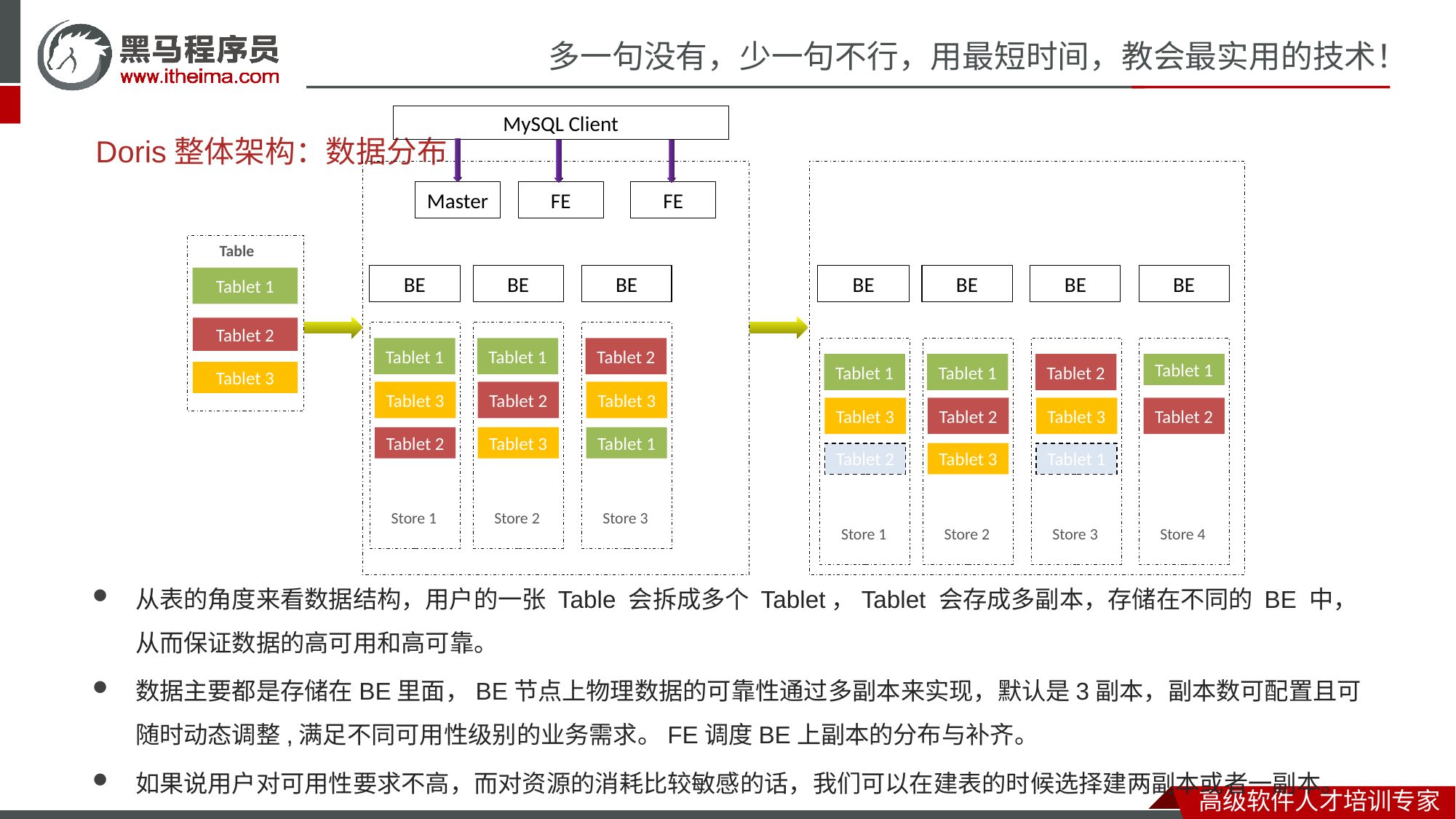

MySQL Client
# Doris整体架构：数据分布

Master
FE
FE

Table
BE
BE
BE
BE
BE
BE
BE
Tablet 1

Tablet 2

Tablet 1
Tablet 1
Tablet 2

Tablet 1
Tablet 1
Tablet 2
Tablet 1
Tablet 3
Tablet 3
Tablet 2
Tablet 3
Tablet 3
Tablet 2
Tablet 3
Tablet 2
Tablet 2
Tablet 3
Tablet 1
Tablet 2
Tablet 3
Tablet 1
Store 1
Store 2
Store 3
Store 1
Store 2
Store 3
Store 4
从表的角度来看数据结构，用户的一张 Table 会拆成多个 Tablet，Tablet 会存成多副本，存储在不同的 BE 中，从而保证数据的高可用和高可靠。
数据主要都是存储在BE里面，BE节点上物理数据的可靠性通过多副本来实现，默认是3副本，副本数可配置且可随时动态调整,满足不同可用性级别的业务需求。FE调度BE上副本的分布与补齐。
如果说用户对可用性要求不高，而对资源的消耗比较敏感的话，我们可以在建表的时候选择建两副本或者一副本。